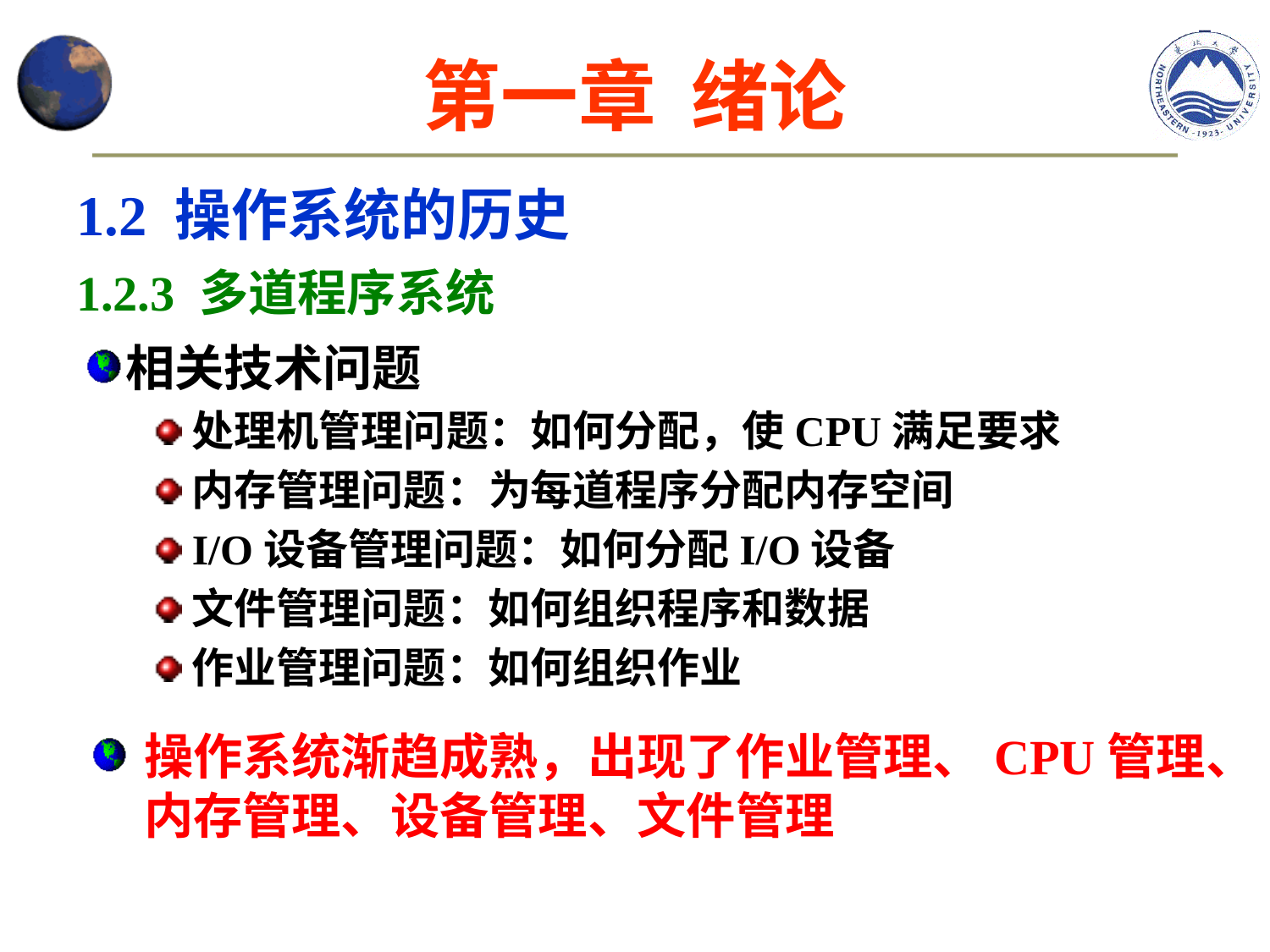

# 第一章  绪论
1.2 操作系统的历史
1.2.3 多道程序系统
相关技术问题
处理机管理问题：如何分配，使CPU满足要求
内存管理问题：为每道程序分配内存空间
I/O设备管理问题：如何分配I/O设备
文件管理问题：如何组织程序和数据
作业管理问题：如何组织作业
操作系统渐趋成熟，出现了作业管理、CPU管理、内存管理、设备管理、文件管理